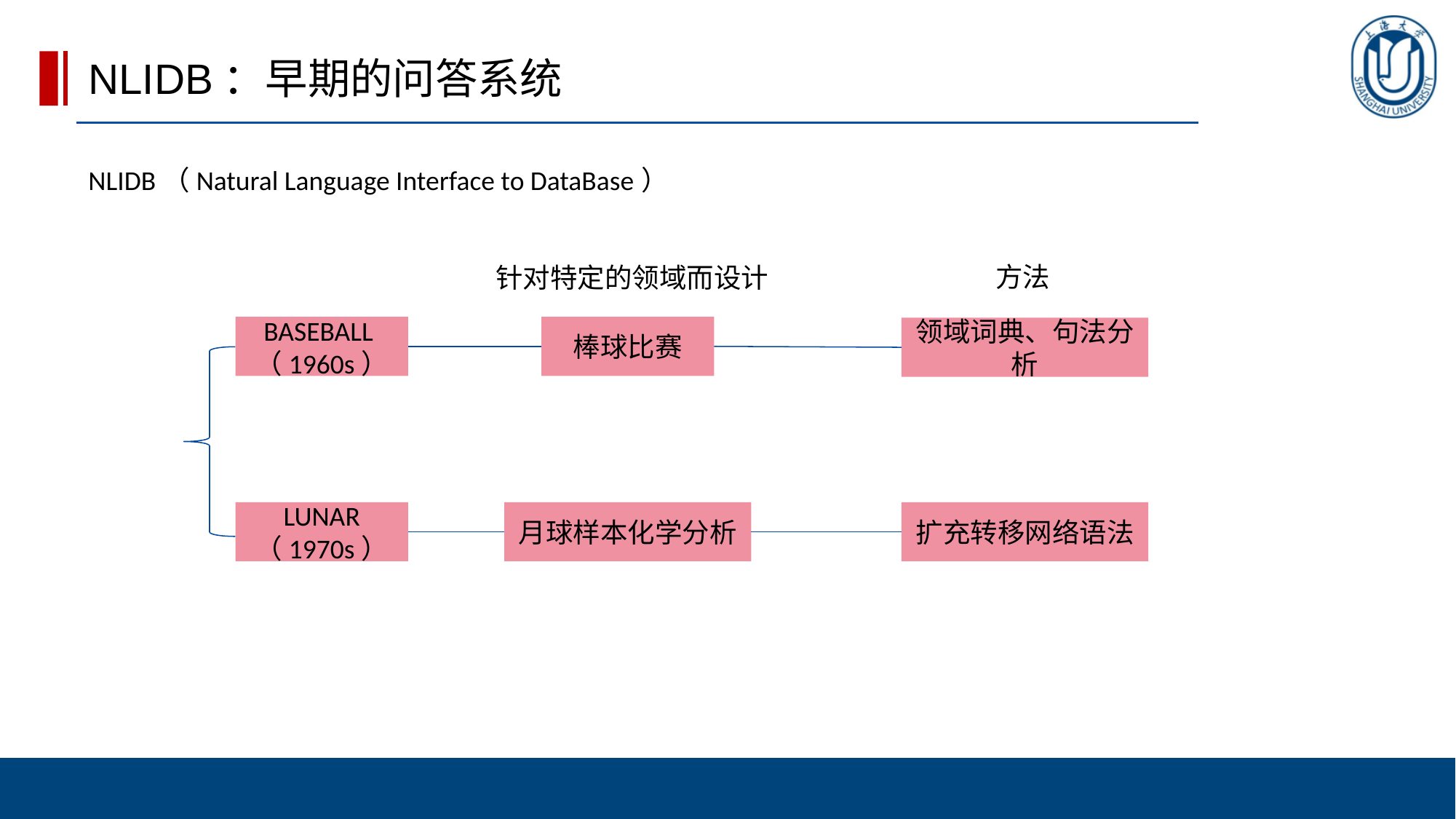

NLIDB：早期的问答系统
NLIDB（Natural Language Interface to DataBase）
方法
针对特定的领域而设计
BASEBALL（1960s）
棒球比赛
领域词典、句法分析

LUNAR
（1970s）
月球样本化学分析
扩充转移网络语法